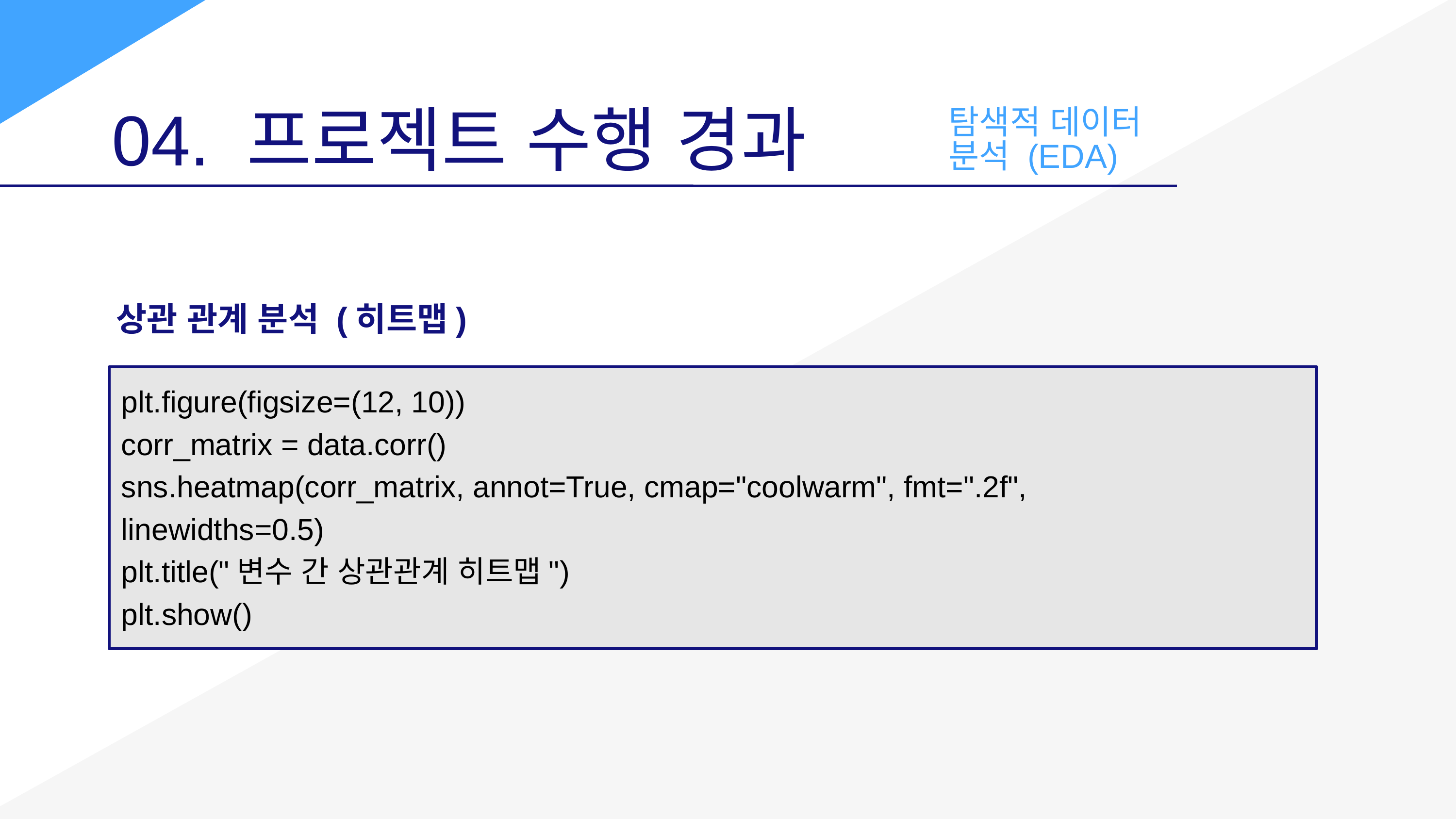

04. 프로젝트 수행 경과
탐색적 데이터 분석 (EDA)

상관 관계 분석 (히트맵)

plt.figure(figsize=(12, 10))
corr_matrix = data.corr()
sns.heatmap(corr_matrix, annot=True, cmap="coolwarm", fmt=".2f",
linewidths=0.5)
plt.title("변수 간 상관관계 히트맵")
plt.show()